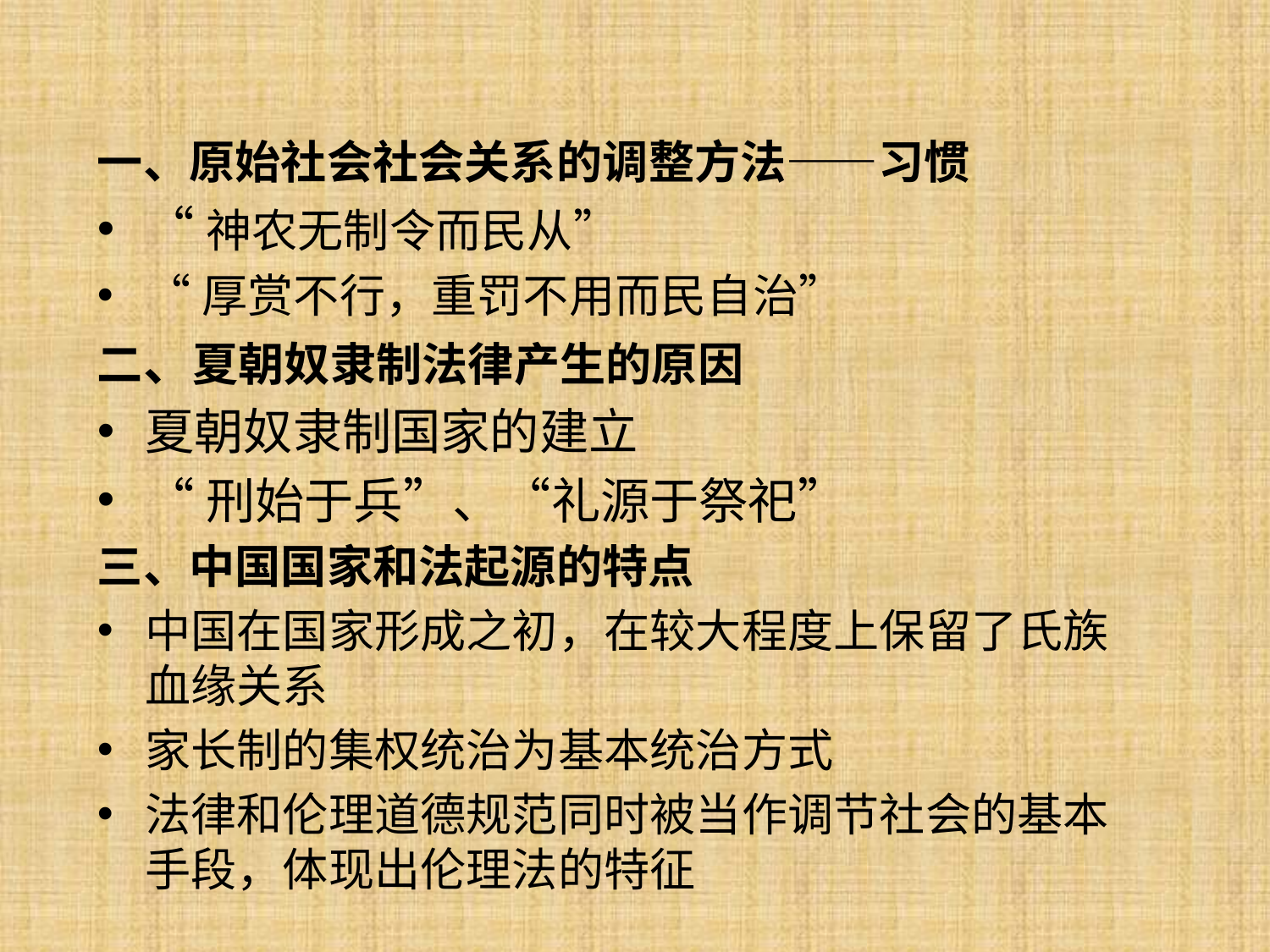

一、原始社会社会关系的调整方法——习惯
“神农无制令而民从”
“厚赏不行，重罚不用而民自治”
二、夏朝奴隶制法律产生的原因
夏朝奴隶制国家的建立
“刑始于兵”、“礼源于祭祀”
三、中国国家和法起源的特点
中国在国家形成之初，在较大程度上保留了氏族血缘关系
家长制的集权统治为基本统治方式
法律和伦理道德规范同时被当作调节社会的基本手段，体现出伦理法的特征